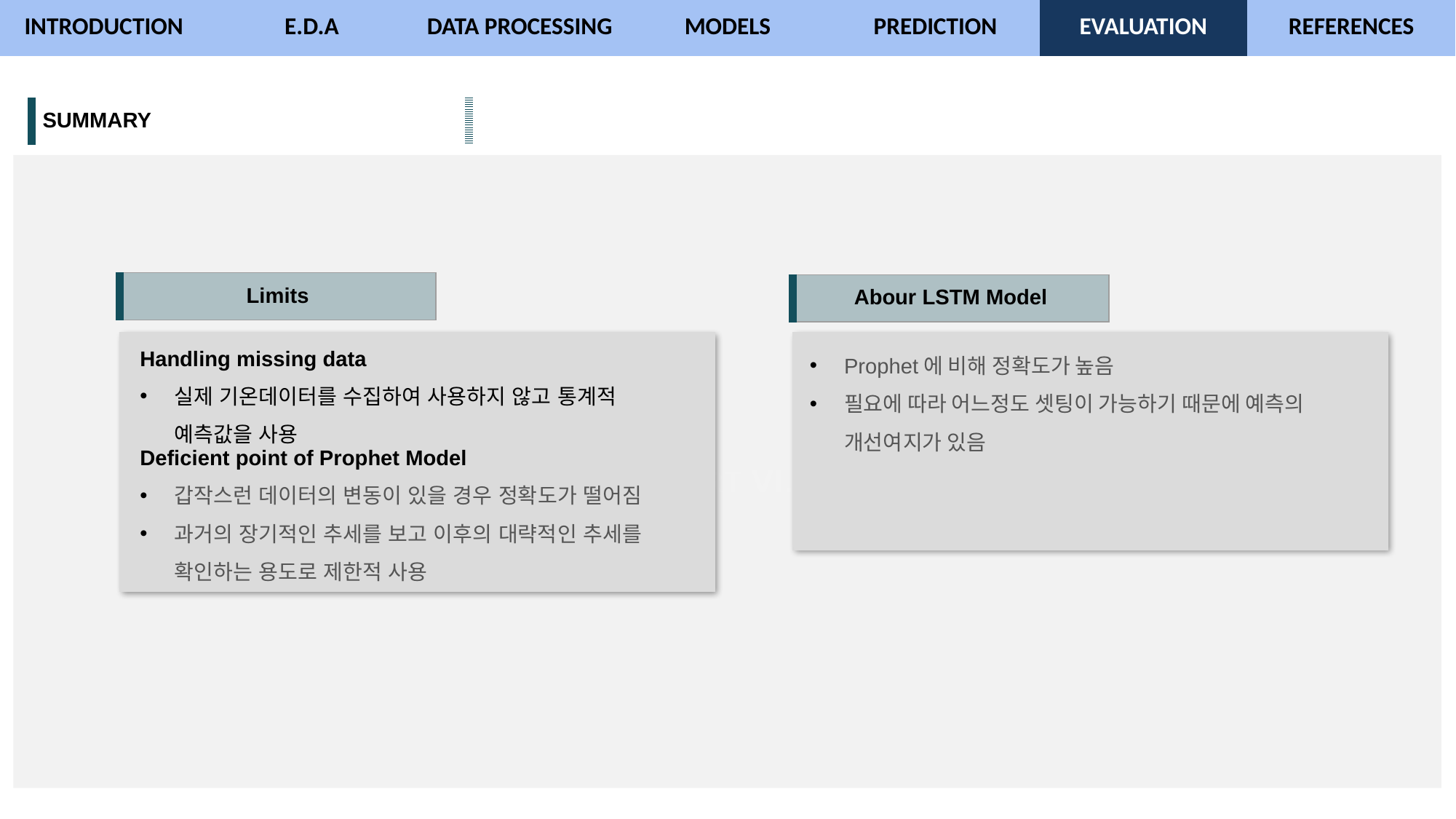

| INTRODUCTION | E.D.A | DATA PROCESSING | MODELS | PREDICTION | EVALUATION | REFERENCES |
| --- | --- | --- | --- | --- | --- | --- |
| SUMMARY |  |
| --- | --- |

PART Ⅵ.
| Limits |
| --- |
| Abour LSTM Model |
| --- |
Handling missing data
실제 기온데이터를 수집하여 사용하지 않고 통계적 예측값을 사용

Prophet에 비해 정확도가 높음
필요에 따라 어느정도 셋팅이 가능하기 때문에 예측의 개선여지가 있음
Deficient point of Prophet Model
갑작스런 데이터의 변동이 있을 경우 정확도가 떨어짐
과거의 장기적인 추세를 보고 이후의 대략적인 추세를 확인하는 용도로 제한적 사용